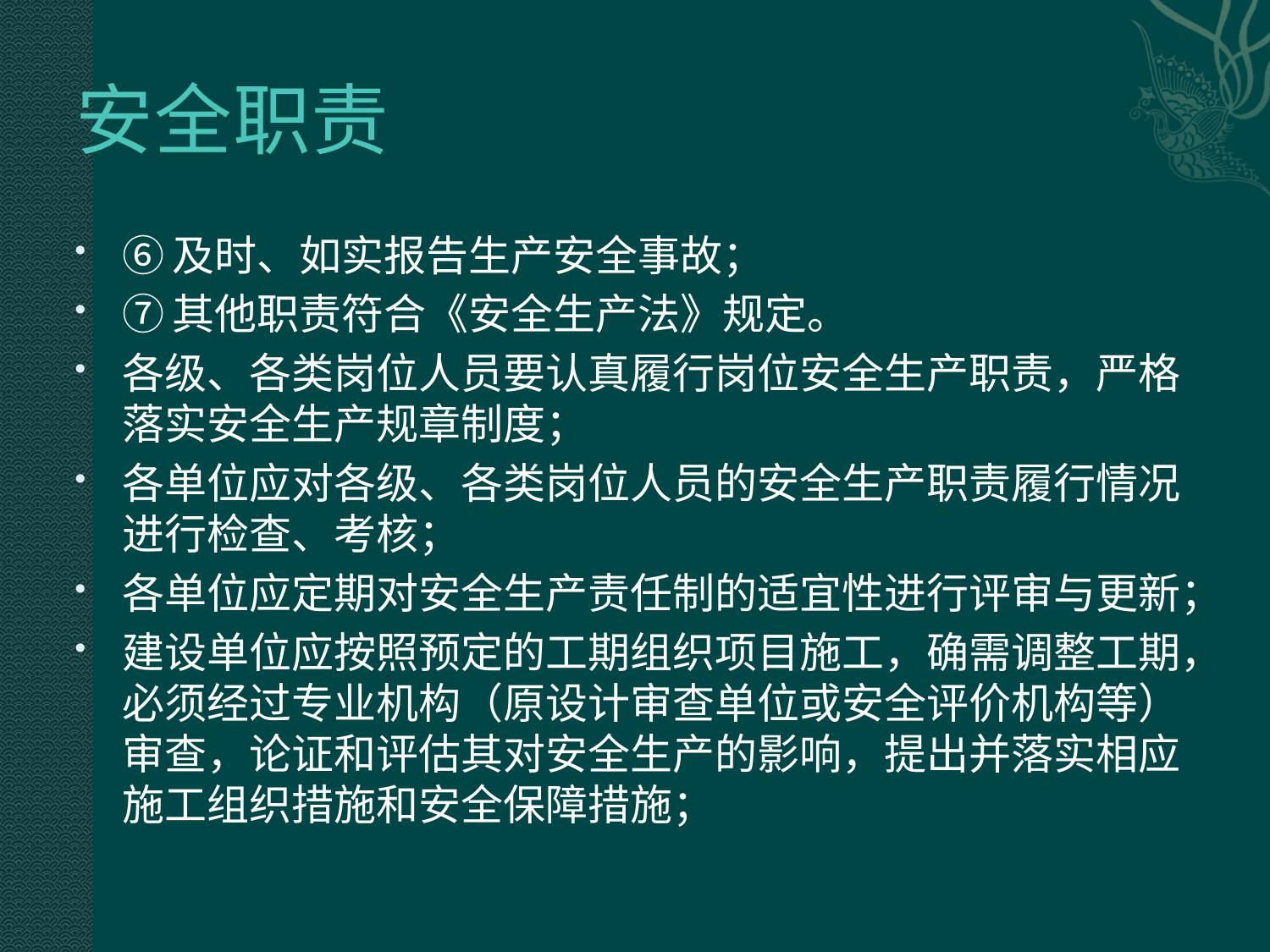

# 安全职责
⑥及时、如实报告生产安全事故；
⑦其他职责符合《安全生产法》规定。
各级、各类岗位人员要认真履行岗位安全生产职责，严格落实安全生产规章制度；
各单位应对各级、各类岗位人员的安全生产职责履行情况进行检查、考核；
各单位应定期对安全生产责任制的适宜性进行评审与更新；
建设单位应按照预定的工期组织项目施工，确需调整工期，必须经过专业机构（原设计审查单位或安全评价机构等）审查，论证和评估其对安全生产的影响，提出并落实相应施工组织措施和安全保障措施；